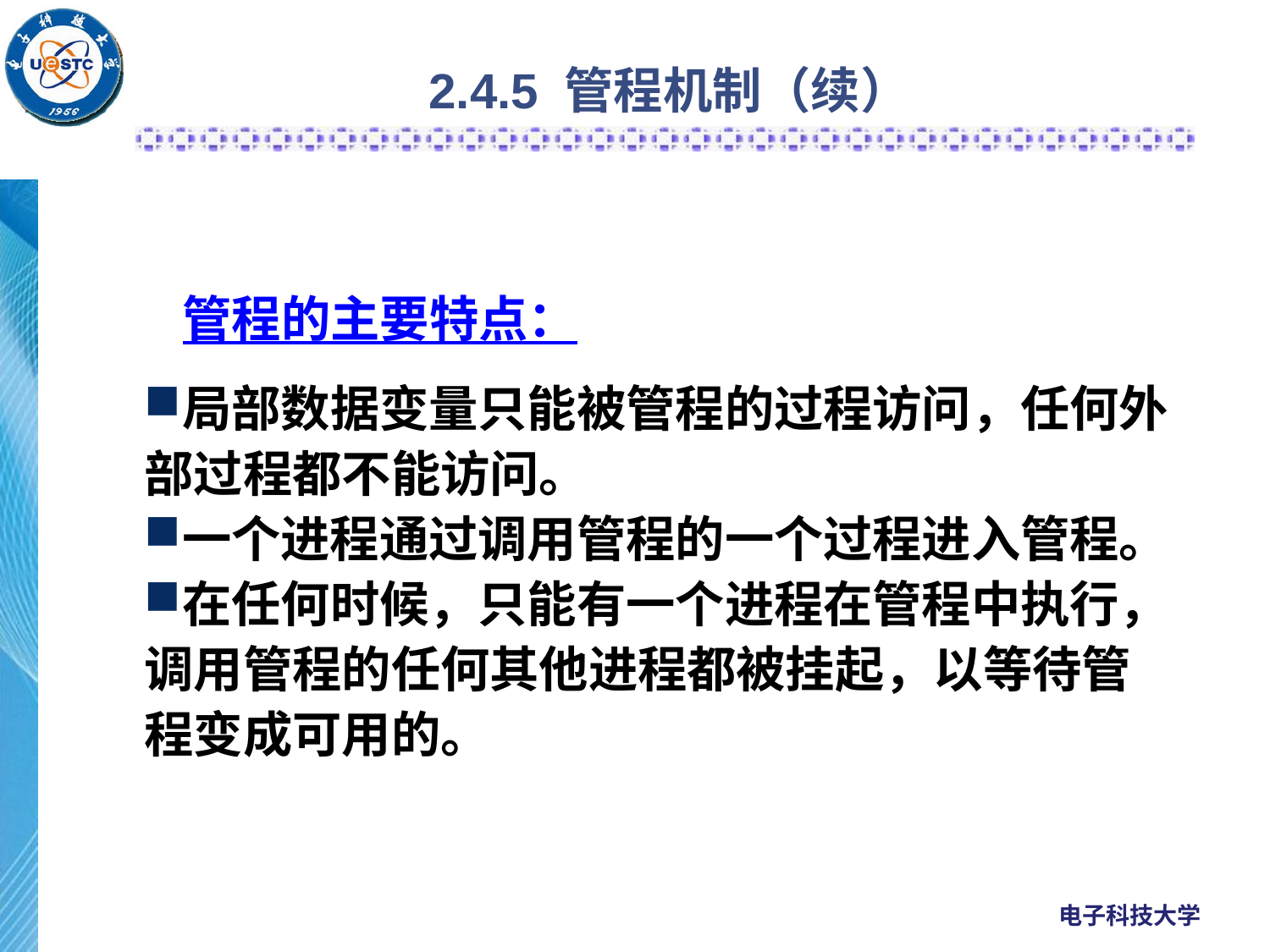

2.4.5 管程机制（续）

管程的主要特点：

局部数据变量只能被管程的过程访问，任何外部过程都不能访问。
一个进程通过调用管程的一个过程进入管程。
在任何时候，只能有一个进程在管程中执行，调用管程的任何其他进程都被挂起，以等待管程变成可用的。